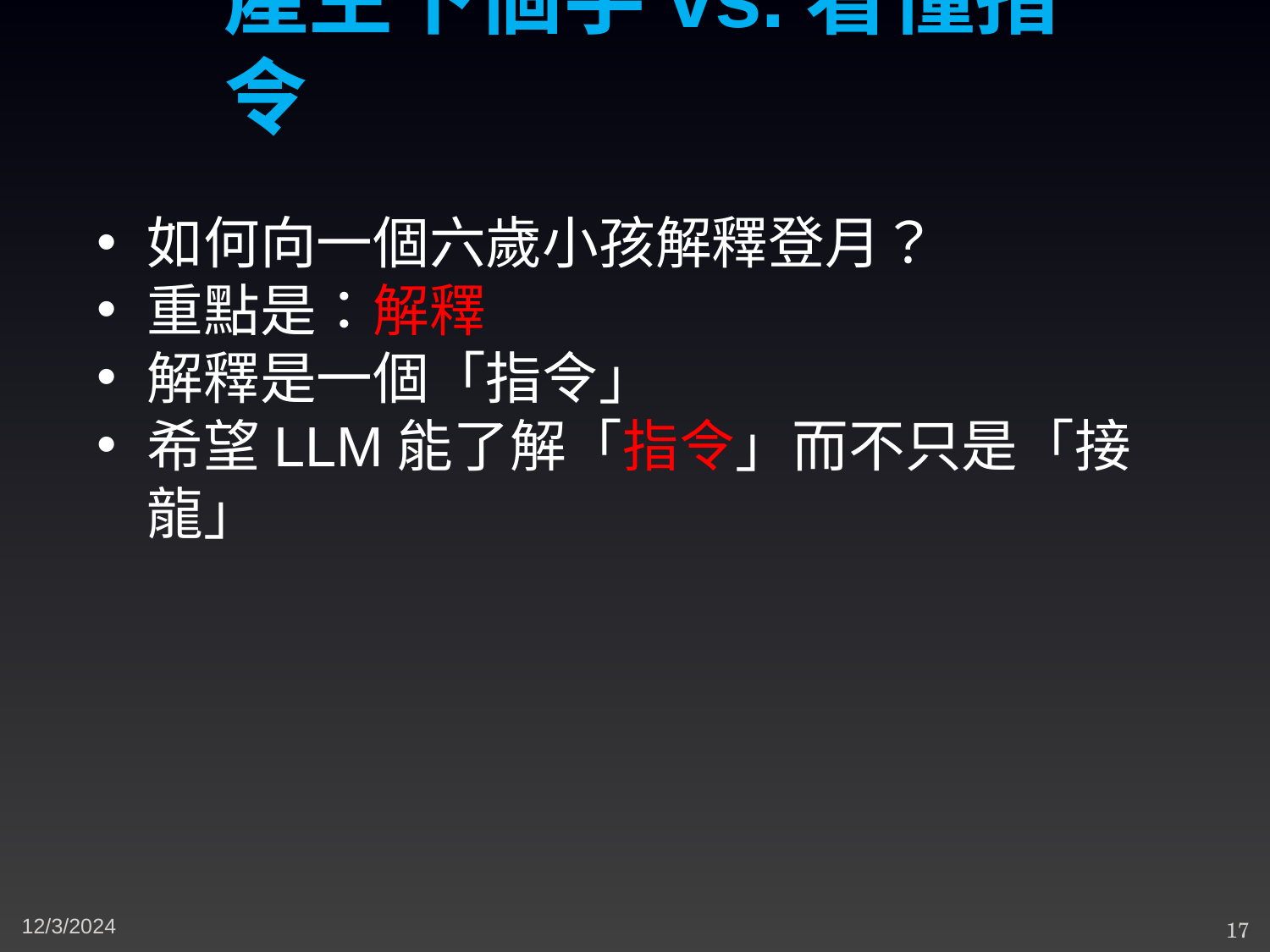

產生下個字vs.看懂指令
如何向一個六歲小孩解釋登月？
重點是：解釋
解釋是一個「指令」
希望LLM能了解「指令」而不只是「接龍」
12/3/2024
17